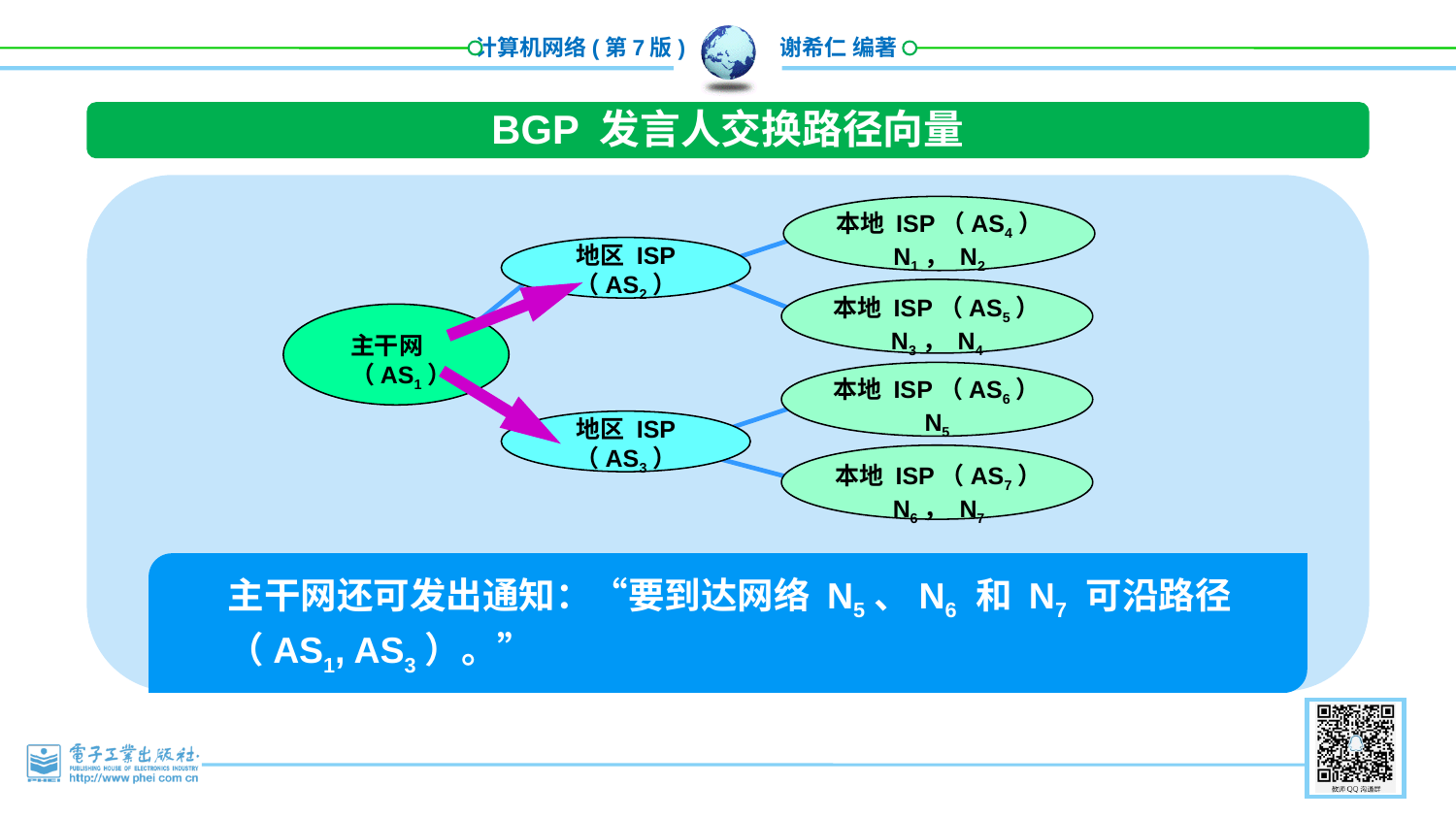

BGP 发言人交换路径向量

本地 ISP（AS4）
N1， N2
本地 ISP（AS5）
N3， N4

地区 ISP
（AS2）

主干网
（AS1）

本地 ISP（AS6）
N5
本地 ISP（AS7）
N6， N7

地区 ISP
（AS3）

主干网还可发出通知：“要到达网络 N5、N6 和 N7 可沿路径（AS1, AS3）。”